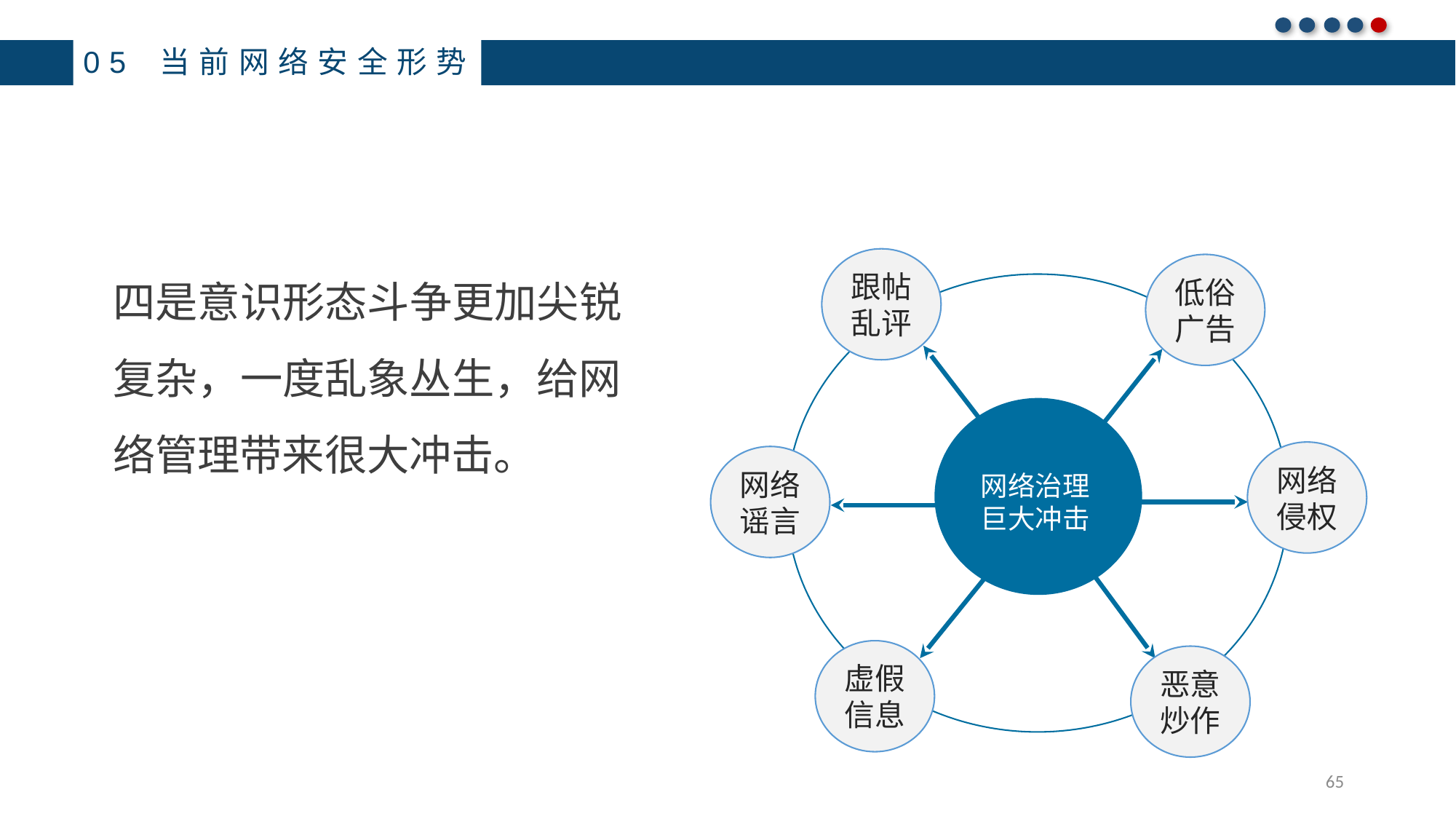

05 当前网络安全形势

四是意识形态斗争更加尖锐复杂，一度乱象丛生，给网络管理带来很大冲击。
跟帖乱评
低俗广告

网络治理
巨大冲击
网络侵权
网络谣言
虚假信息
恶意炒作
65